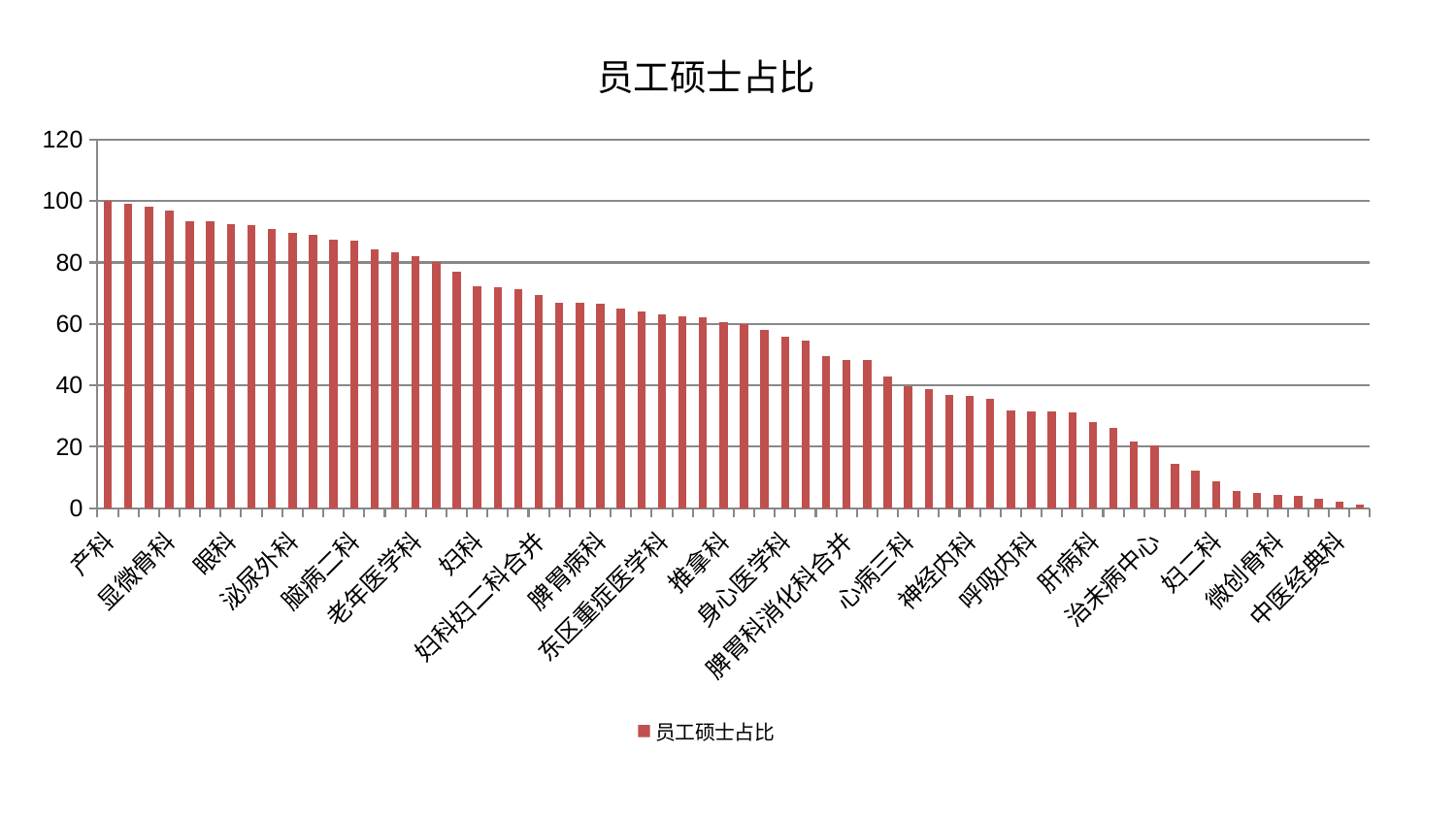

### Chart: 员工硕士占比

| Category | 员工硕士占比 |
|---|---|
| 产科 | 100.0 |
| 风湿病科 | 99.25485416793535 |
| 儿科 | 98.08625974635542 |
| 显微骨科 | 96.89860183957181 |
| 周围血管科 | 93.56182656154513 |
| 肾脏内科 | 93.48547035298787 |
| 眼科 | 92.43658607434509 |
| 创伤骨科 | 92.31576555128201 |
| 针灸科 | 91.05987874774863 |
| 泌尿外科 | 89.57712893231971 |
| 东区肾病科 | 89.02411929935771 |
| 医院 | 87.43567947371083 |
| 脑病二科 | 87.12666136078201 |
| 血液科 | 84.30299194839905 |
| 肛肠科 | 83.37800238283354 |
| 老年医学科 | 81.97435255853487 |
| 综合内科 | 80.09484820744636 |
| 内分泌科 | 76.89815521937216 |
| 妇科 | 72.3171374915891 |
| 皮肤科 | 71.8320267760522 |
| 脊柱骨科 | 71.3022518358273 |
| 妇科妇二科合并 | 69.28640823521272 |
| 骨科 | 66.97096092203626 |
| 肿瘤内科 | 66.92828905174495 |
| 脾胃病科 | 66.71706866194152 |
| 关节骨科 | 64.96587471939519 |
| 小儿骨科 | 64.1285979786213 |
| 东区重症医学科 | 62.99822588594309 |
| 乳腺甲状腺外科 | 62.62963243617512 |
| 小儿推拿科 | 62.035627078455875 |
| 推拿科 | 60.623700187161 |
| 脑病三科 | 59.87719968320525 |
| 康复科 | 58.0283059193147 |
| 身心医学科 | 55.76046178755994 |
| 美容皮肤科 | 54.452962380346506 |
| 脑病一科 | 49.41684830899854 |
| 脾胃科消化科合并 | 48.2679901272023 |
| 普通外科 | 48.13746586786209 |
| 运动损伤骨科 | 42.95034091588889 |
| 心病三科 | 39.763897639535166 |
| 神经外科 | 38.7841302884924 |
| 肾病科 | 36.765253011085946 |
| 神经内科 | 36.460219815848546 |
| 中医外治中心 | 35.570354092963825 |
| 西区重症医学科 | 31.87197549535335 |
| 呼吸内科 | 31.658117346525604 |
| 口腔科 | 31.596982929152468 |
| 胸外科 | 31.06314422216167 |
| 肝病科 | 27.894878934425293 |
| 耳鼻喉科 | 26.117087810381204 |
| 心病四科 | 21.80514841890868 |
| 治未病中心 | 20.441083446689326 |
| 消化内科 | 14.409488371573072 |
| 心病一科 | 12.128661441886706 |
| 妇二科 | 8.926489580211102 |
| 心血管内科 | 5.4757913736717425 |
| 肝胆外科 | 4.857356860891487 |
| 微创骨科 | 4.314269032330474 |
| 重症医学科 | 3.8795895789374772 |
| 男科 | 3.1402669741584757 |
| 中医经典科 | 2.238010603426886 |
| 心病二科 | 1.1800244204135206 |
284